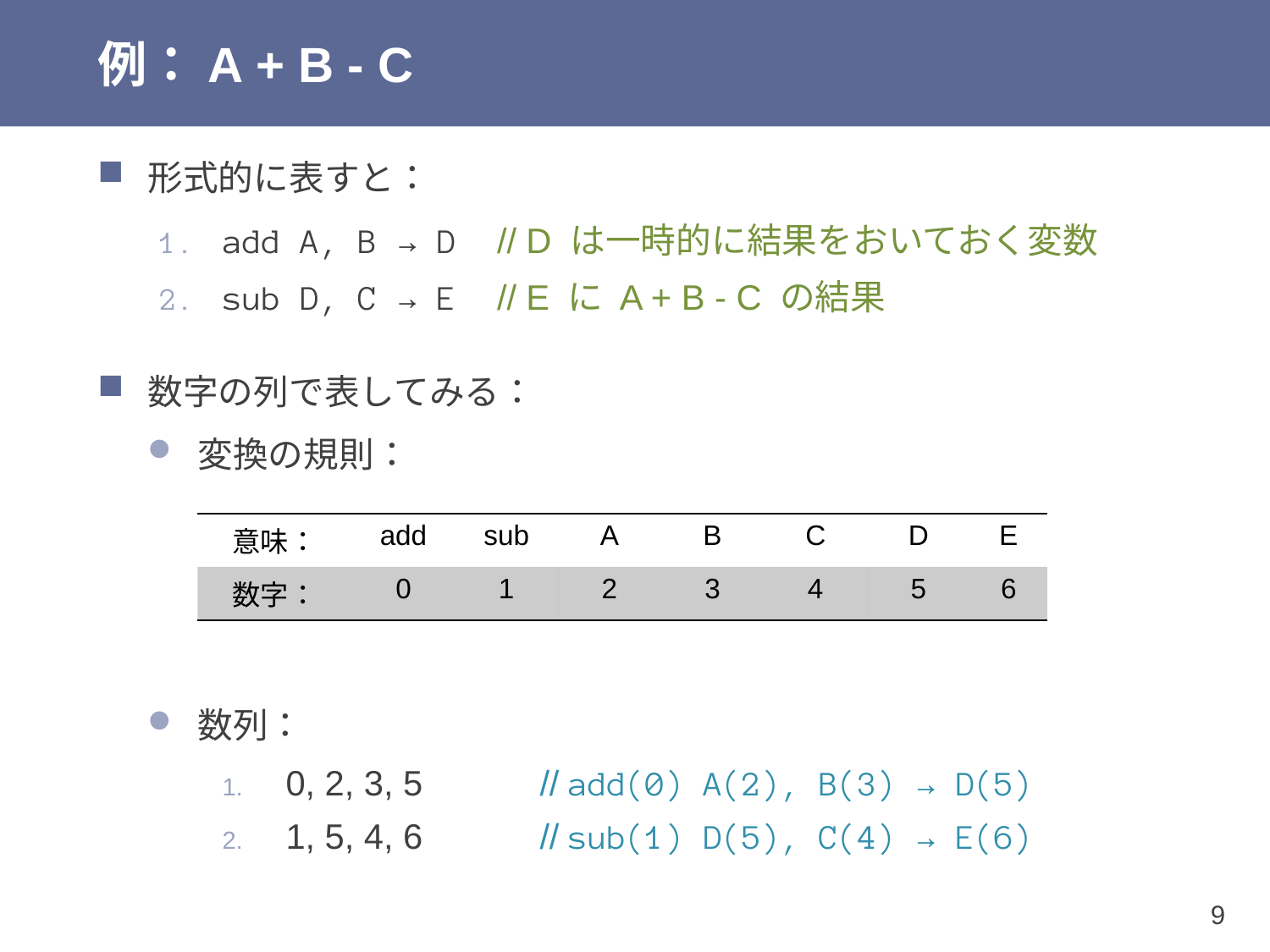

# 例：A + B - C
形式的に表すと：
add A, B → D	  // D は一時的に結果をおいておく変数
sub D, C → E	  // E に A + B - C の結果
数字の列で表してみる：
変換の規則：

数列：
0, 2, 3, 5		// add(0) A(2), B(3) → D(5)
1, 5, 4, 6		// sub(1) D(5), C(4) → E(6)
| 意味： | add | sub | A | B | C | D | E |
| --- | --- | --- | --- | --- | --- | --- | --- |
| 数字： | 0 | 1 | 2 | 3 | 4 | 5 | 6 |